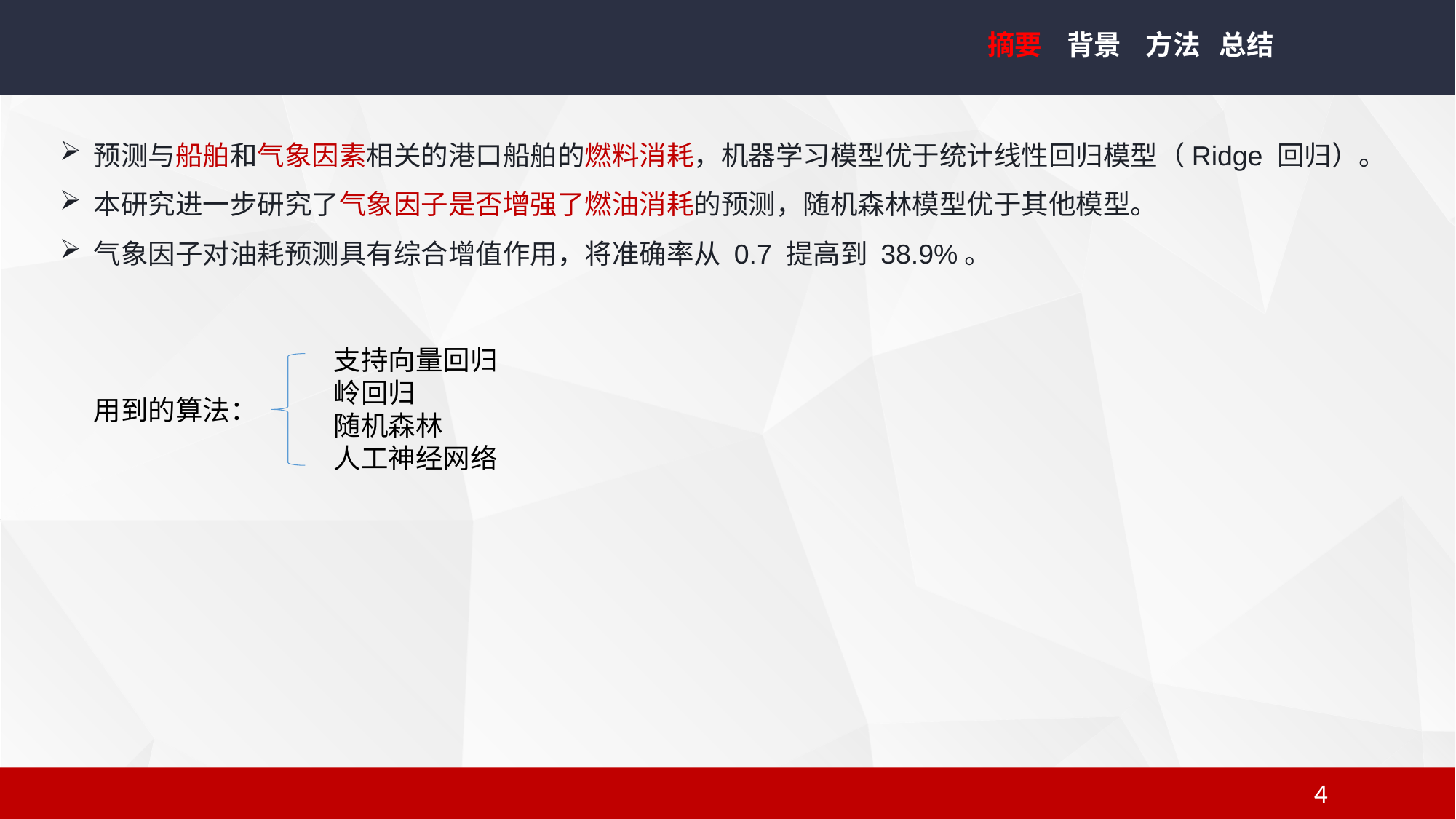

摘要    背景    方法   总结
预测与船舶和气象因素相关的港口船舶的燃料消耗，机器学习模型优于统计线性回归模型（Ridge 回归）。
本研究进一步研究了气象因子是否增强了燃油消耗的预测，随机森林模型优于其他模型。
气象因子对油耗预测具有综合增值作用，将准确率从 0.7 提高到 38.9%。
	支持向量回归
	岭回归
	随机森林
	人工神经网络

用到的算法：
4